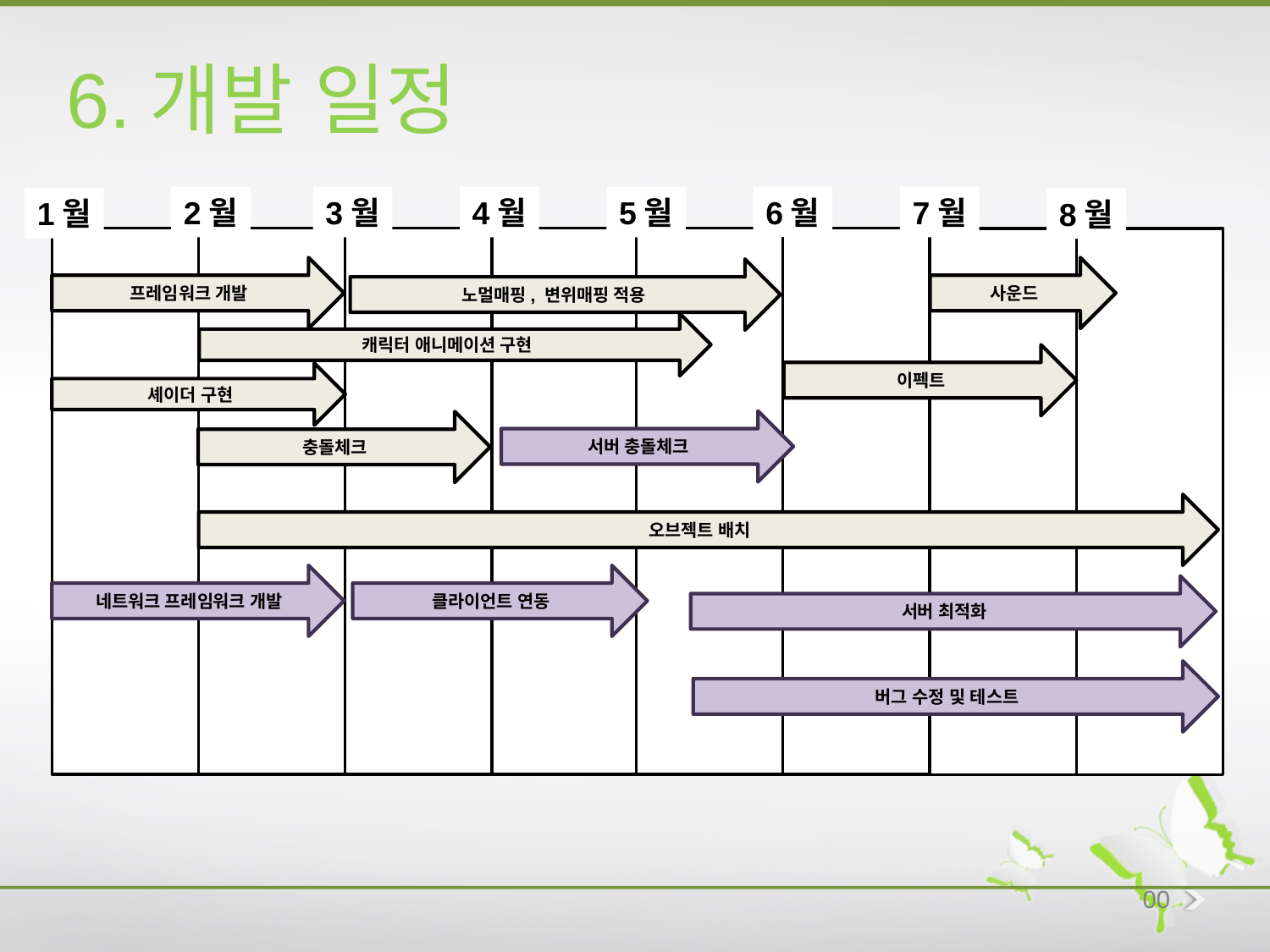

6.개발 일정

6월
2월
3월
4월
5월
7월
1월
8월

프레임워크 개발
사운드
노멀매핑, 변위매핑 적용
캐릭터 애니메이션 구현
이펙트
셰이더 구현
서버 충돌체크
충돌체크
오브젝트 배치
클라이언트 연동
네트워크 프레임워크 개발
서버 최적화
버그 수정 및 테스트
00